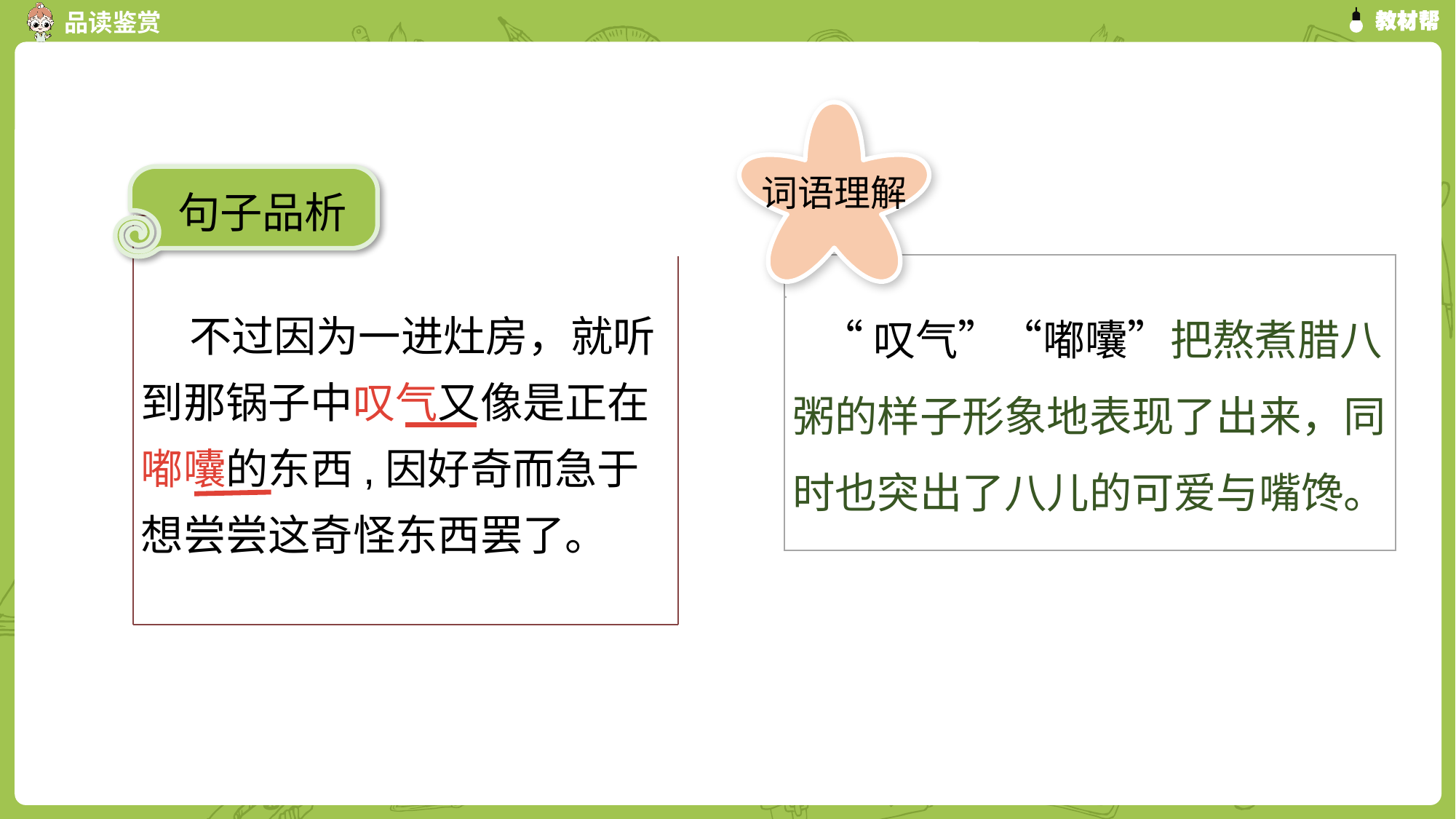

词语理解
   “叹气”“嘟囔”把熬煮腊八粥的样子形象地表现了出来，同时也突出了八儿的可爱与嘴馋。
句子品析
    不过因为一进灶房，就听到那锅子中叹气又像是正在嘟囔的东西,因好奇而急于想尝尝这奇怪东西罢了。